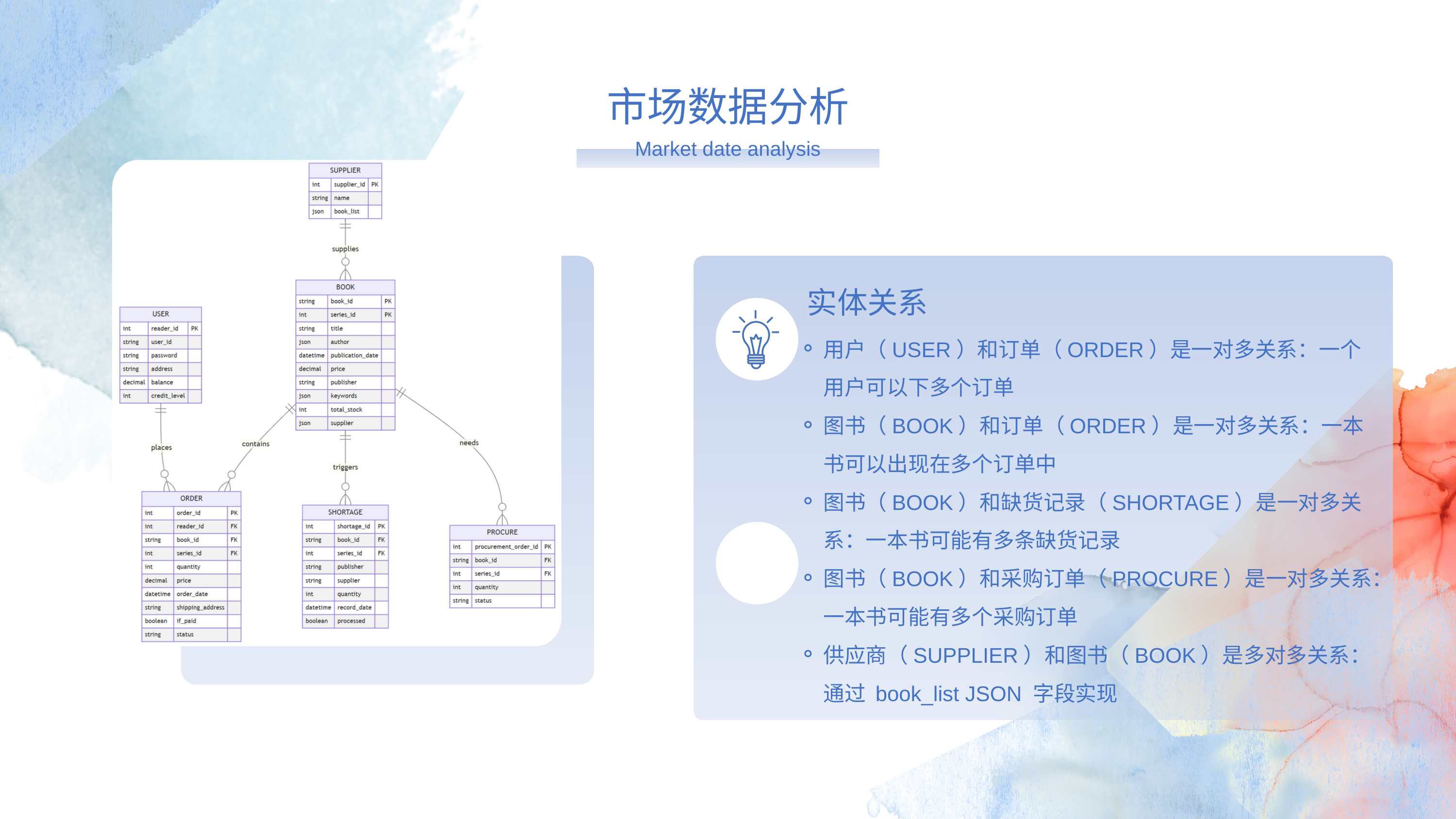

市场数据分析
Market date analysis

实体关系

用户（USER）和订单（ORDER）是一对多关系：一个用户可以下多个订单
图书（BOOK）和订单（ORDER）是一对多关系：一本书可以出现在多个订单中
图书（BOOK）和缺货记录（SHORTAGE）是一对多关系：一本书可能有多条缺货记录
图书（BOOK）和采购订单（PROCURE）是一对多关系：一本书可能有多个采购订单
供应商（SUPPLIER）和图书（BOOK）是多对多关系：通过 book_list JSON 字段实现